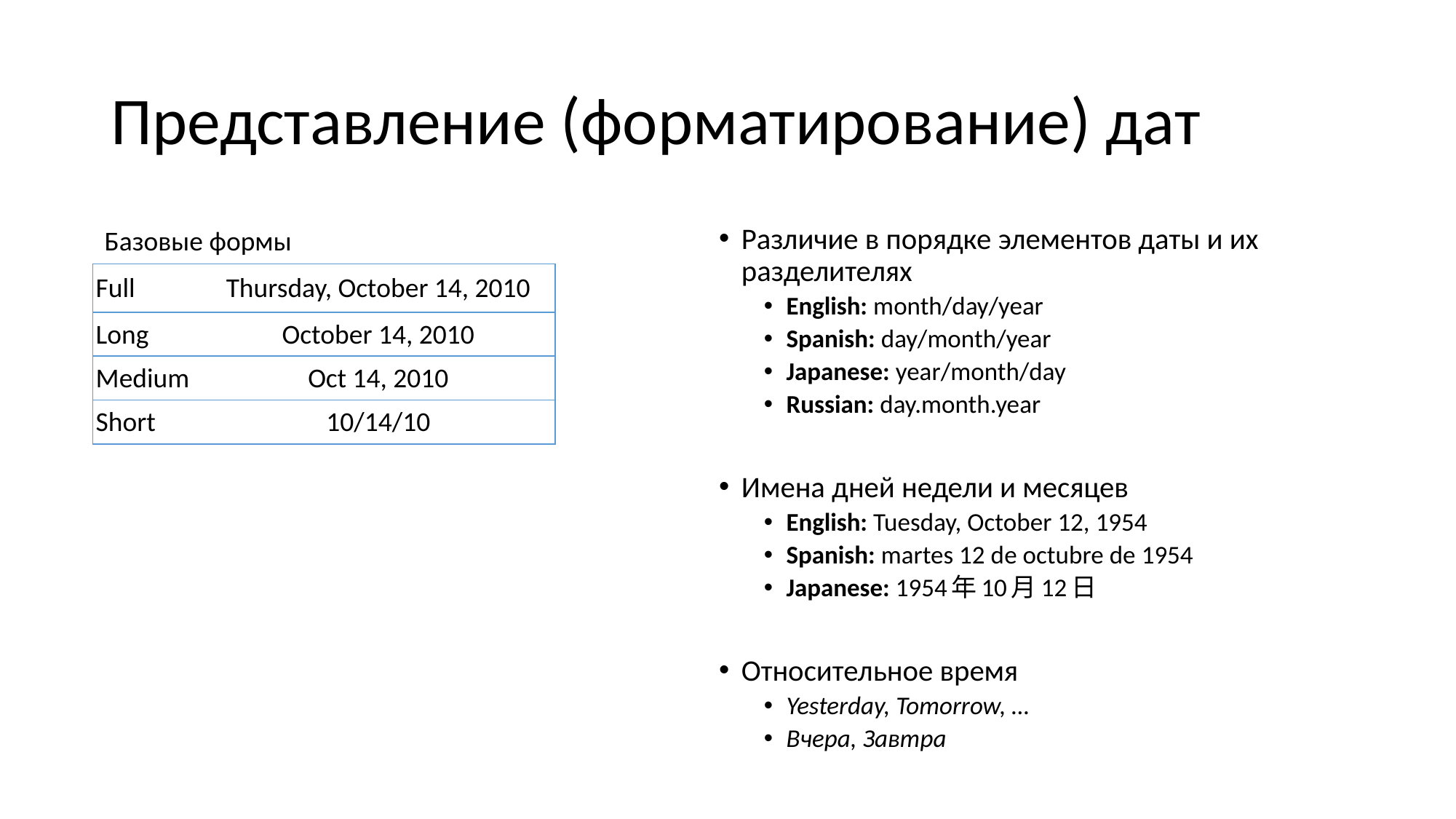

# Представление (форматирование) дат
Базовые формы
| Full | Thursday, October 14, 2010 |
| --- | --- |
| Long | October 14, 2010 |
| Medium | Oct 14, 2010 |
| Short | 10/14/10 |
Различие в порядке элементов даты и их разделителях
English: month/day/year
Spanish: day/month/year
Japanese: year/month/day
Russian: day.month.year

Имена дней недели и месяцев
English: Tuesday, October 12, 1954
Spanish: martes 12 de octubre de 1954
Japanese: 1954年10月12日

Относительное время
Yesterday, Tomorrow, …
Вчера, Завтра